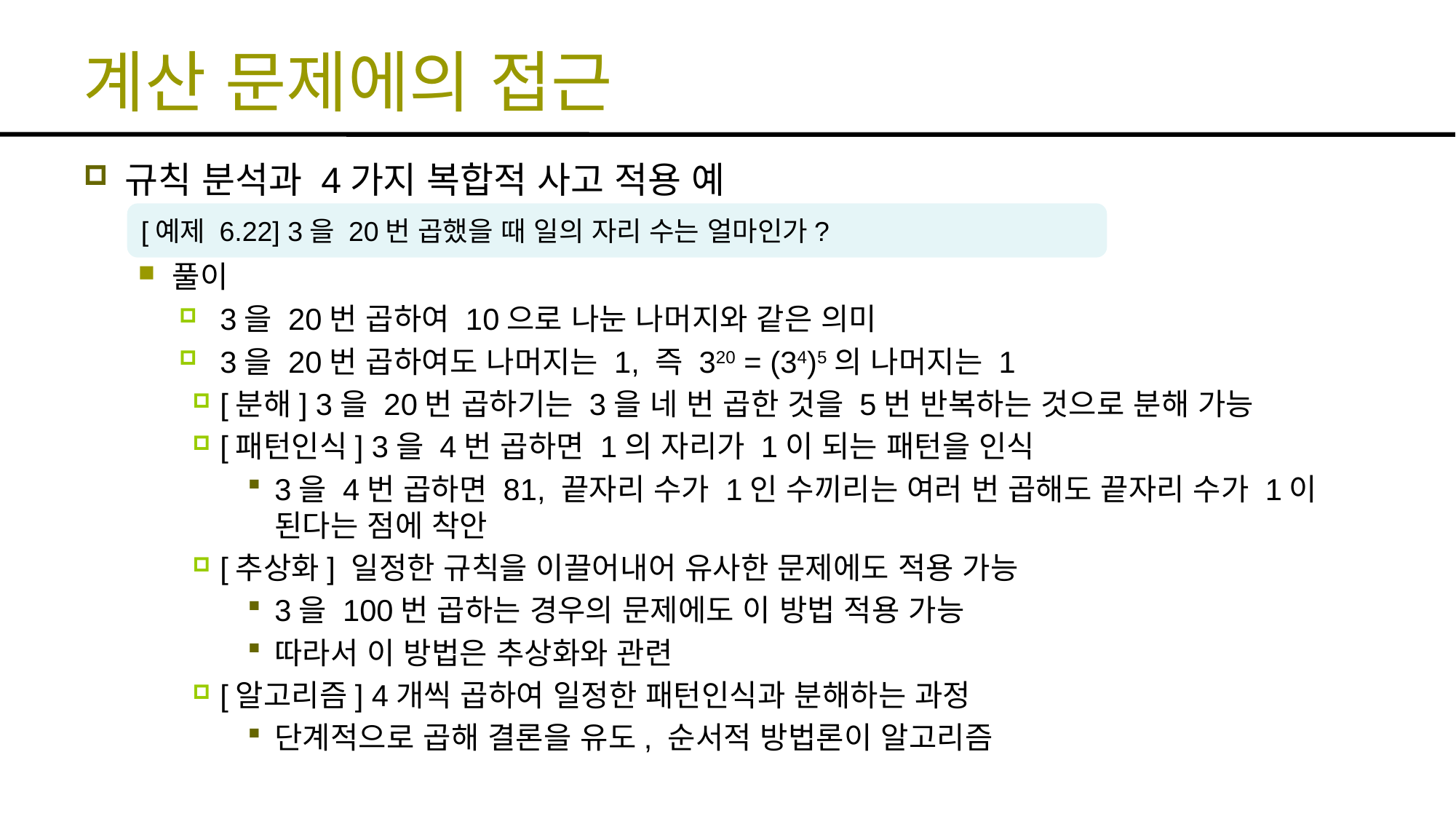

# 계산 문제에의 접근
규칙 분석과 4가지 복합적 사고 적용 예

풀이
3을 20번 곱하여 10으로 나눈 나머지와 같은 의미
3을 20번 곱하여도 나머지는 1, 즉 320 = (34)5의 나머지는 1
[분해] 3을 20번 곱하기는 3을 네 번 곱한 것을 5번 반복하는 것으로 분해 가능
[패턴인식] 3을 4번 곱하면 1의 자리가 1이 되는 패턴을 인식
3을 4번 곱하면 81, 끝자리 수가 1인 수끼리는 여러 번 곱해도 끝자리 수가 1이 된다는 점에 착안
[추상화] 일정한 규칙을 이끌어내어 유사한 문제에도 적용 가능
3을 100번 곱하는 경우의 문제에도 이 방법 적용 가능
따라서 이 방법은 추상화와 관련
[알고리즘] 4개씩 곱하여 일정한 패턴인식과 분해하는 과정
단계적으로 곱해 결론을 유도, 순서적 방법론이 알고리즘

[예제 6.22] 3을 20번 곱했을 때 일의 자리 수는 얼마인가?